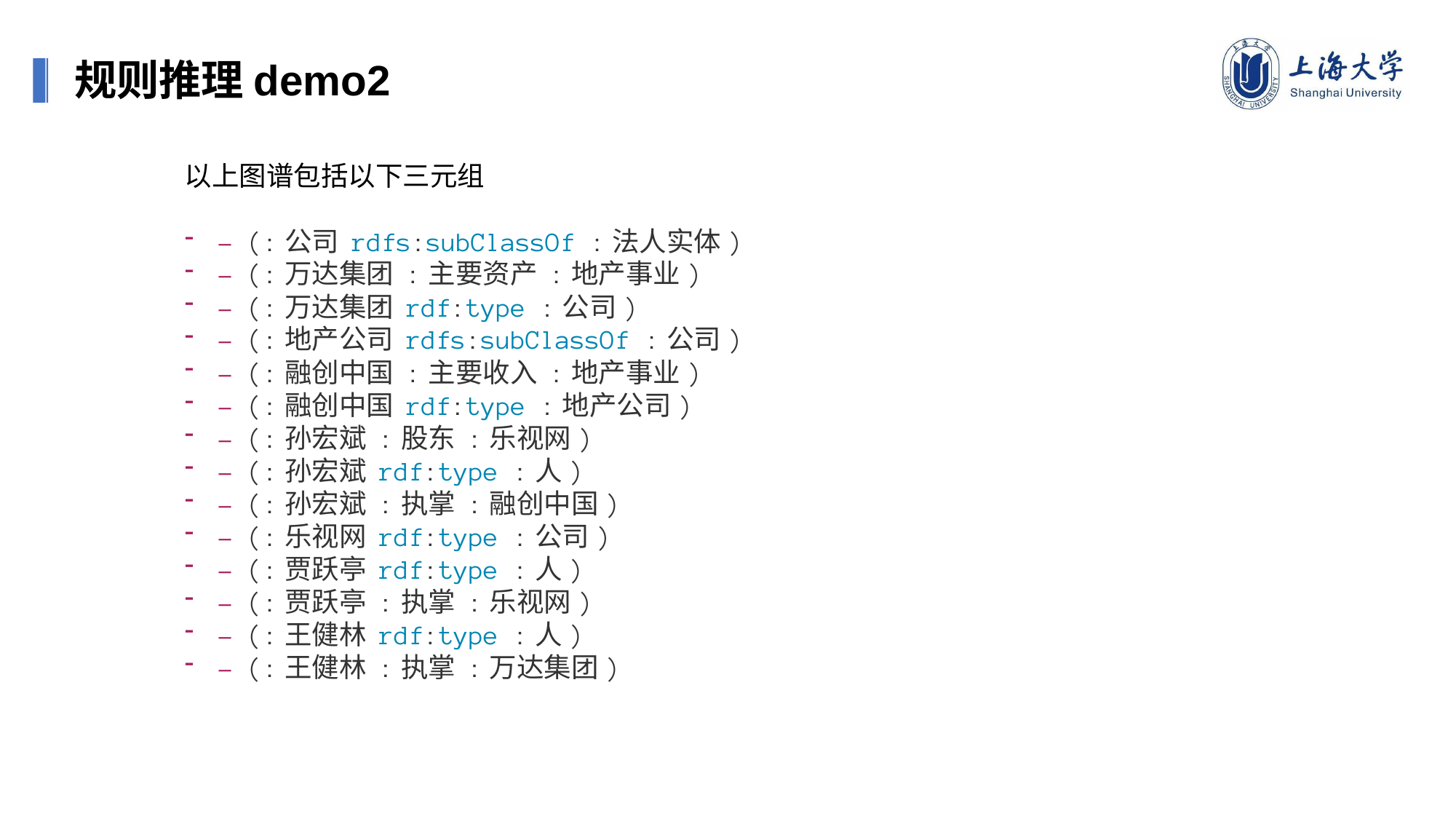

规则推理demo2

以上图谱包括以下三元组
- (:公司 rdfs:subClassOf :法人实体)
- (:万达集团 :主要资产 :地产事业)
- (:万达集团 rdf:type :公司)
- (:地产公司 rdfs:subClassOf :公司)
- (:融创中国 :主要收入 :地产事业)
- (:融创中国 rdf:type :地产公司)
- (:孙宏斌 :股东 :乐视网)
- (:孙宏斌 rdf:type :人)
- (:孙宏斌 :执掌 :融创中国)
- (:乐视网 rdf:type :公司)
- (:贾跃亭 rdf:type :人)
- (:贾跃亭 :执掌 :乐视网)
- (:王健林 rdf:type :人)
- (:王健林 :执掌 :万达集团)